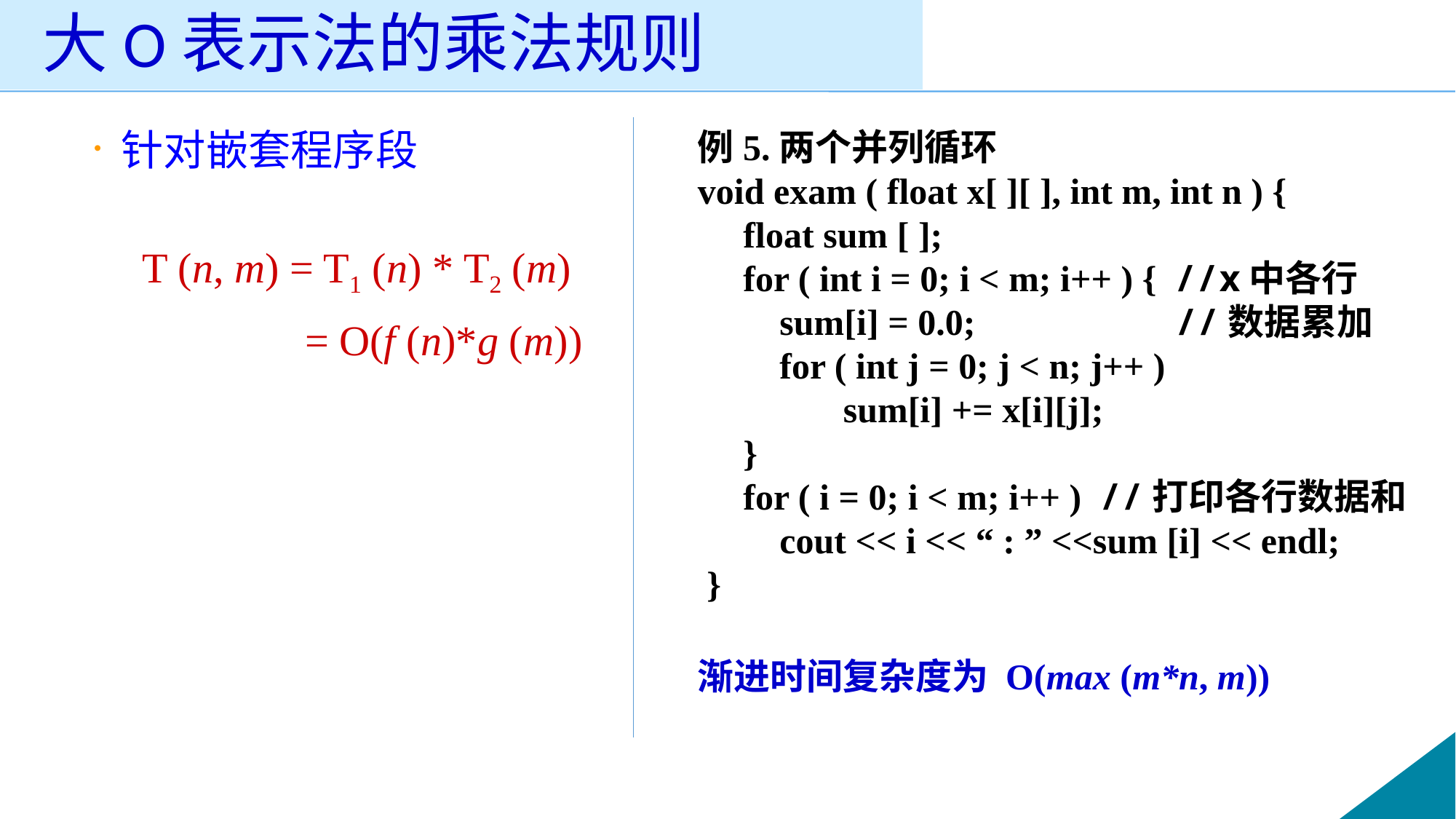

# 大O表示法的乘法规则
例5.两个并列循环
void exam ( float x[ ][ ], int m, int n ) {
     float sum [ ];
     for ( int i = 0; i < m; i++ ) {  //x中各行
         sum[i] = 0.0;                      //数据累加
         for ( int j = 0; j < n; j++ )
	    sum[i] += x[i][j];
     }
     for ( i = 0; i < m; i++ )  //打印各行数据和
         cout << i << “ : ” <<sum [i] << endl;
 }

渐进时间复杂度为 O(max (m*n, m))
针对嵌套程序段
  T (n, m) = T1 (n) * T2 (m)
                    = O(f (n)*g (m))